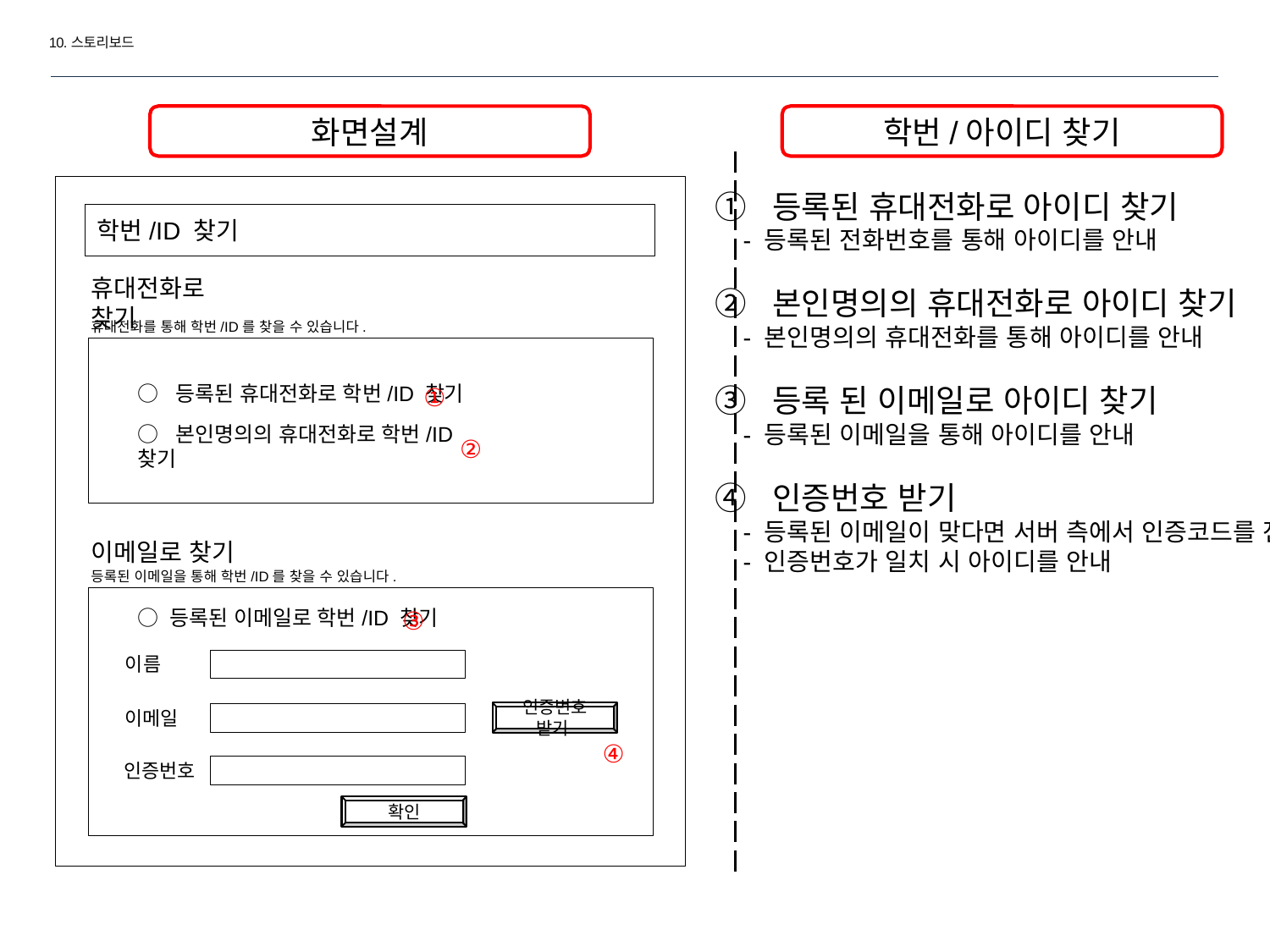

10.스토리보드
화면설계
학번/아이디 찾기

①  등록된 휴대전화로 아이디 찾기
    - 등록된 전화번호를 통해 아이디를 안내

②  본인명의의 휴대전화로 아이디 찾기
    - 본인명의의 휴대전화를 통해 아이디를 안내

③  등록 된 이메일로 아이디 찾기
    - 등록된 이메일을 통해 아이디를 안내

④  인증번호 받기
    - 등록된 이메일이 맞다면 서버 측에서 인증코드를 전송
    - 인증번호가 일치 시 아이디를 안내

학번/ID 찾기
휴대전화로 찾기
휴대전화를 통해 학번/ID를 찾을 수 있습니다.

○  등록된 휴대전화로 학번/ID 찾기
○  본인명의의 휴대전화로 학번/ID 찾기
①
②
이메일로 찾기
등록된 이메일을 통해 학번/ID를 찾을 수 있습니다.

○ 등록된 이메일로 학번/ID 찾기
이름

이메일

인증번호

③
인증번호 받기
④
확인